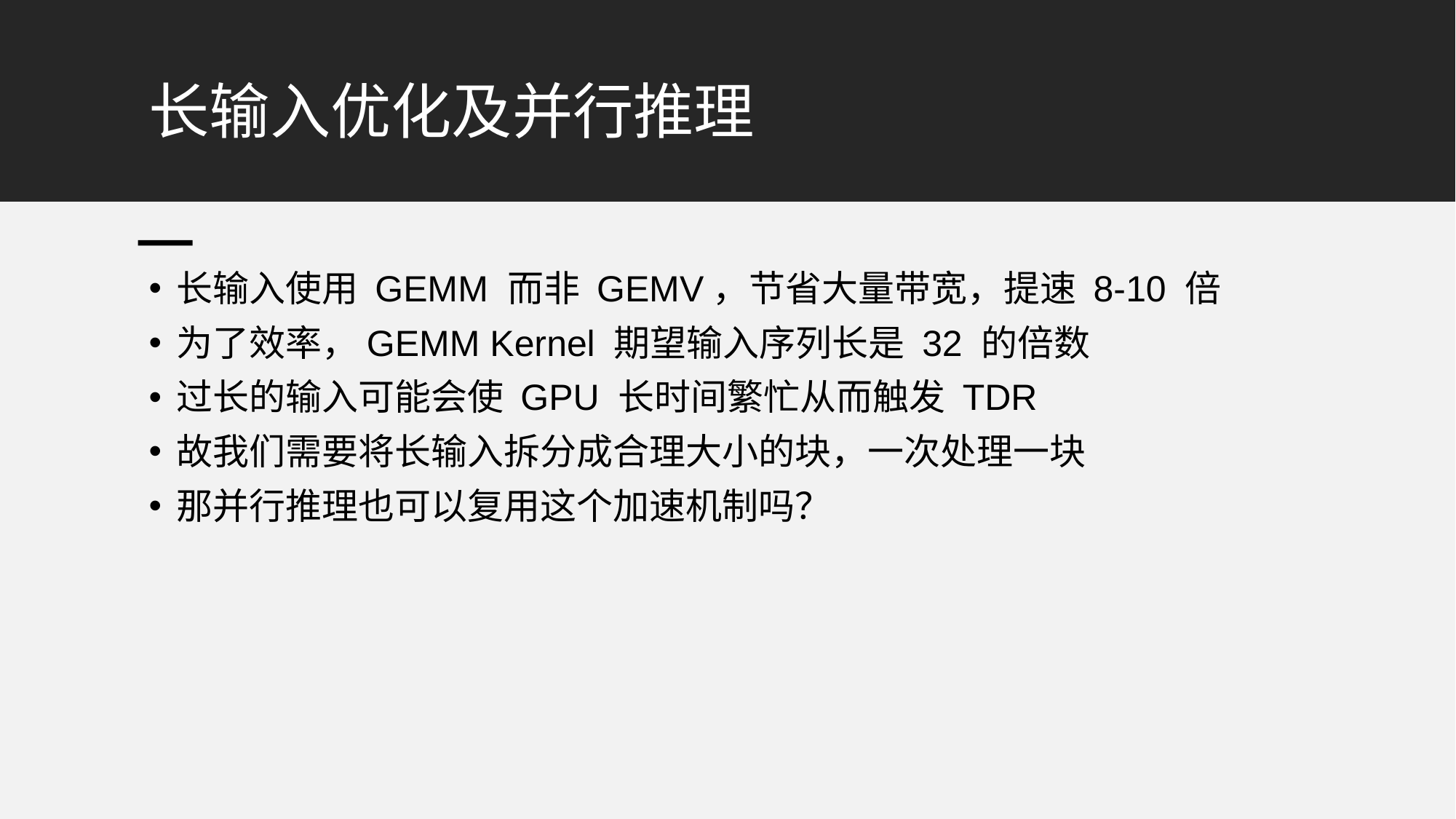

# 长输入优化及并行推理

长输入使用 GEMM 而非 GEMV，节省大量带宽，提速 8-10 倍
为了效率，GEMM Kernel 期望输入序列长是 32 的倍数
过长的输入可能会使 GPU 长时间繁忙从而触发 TDR
故我们需要将长输入拆分成合理大小的块，一次处理一块
那并行推理也可以复用这个加速机制吗？